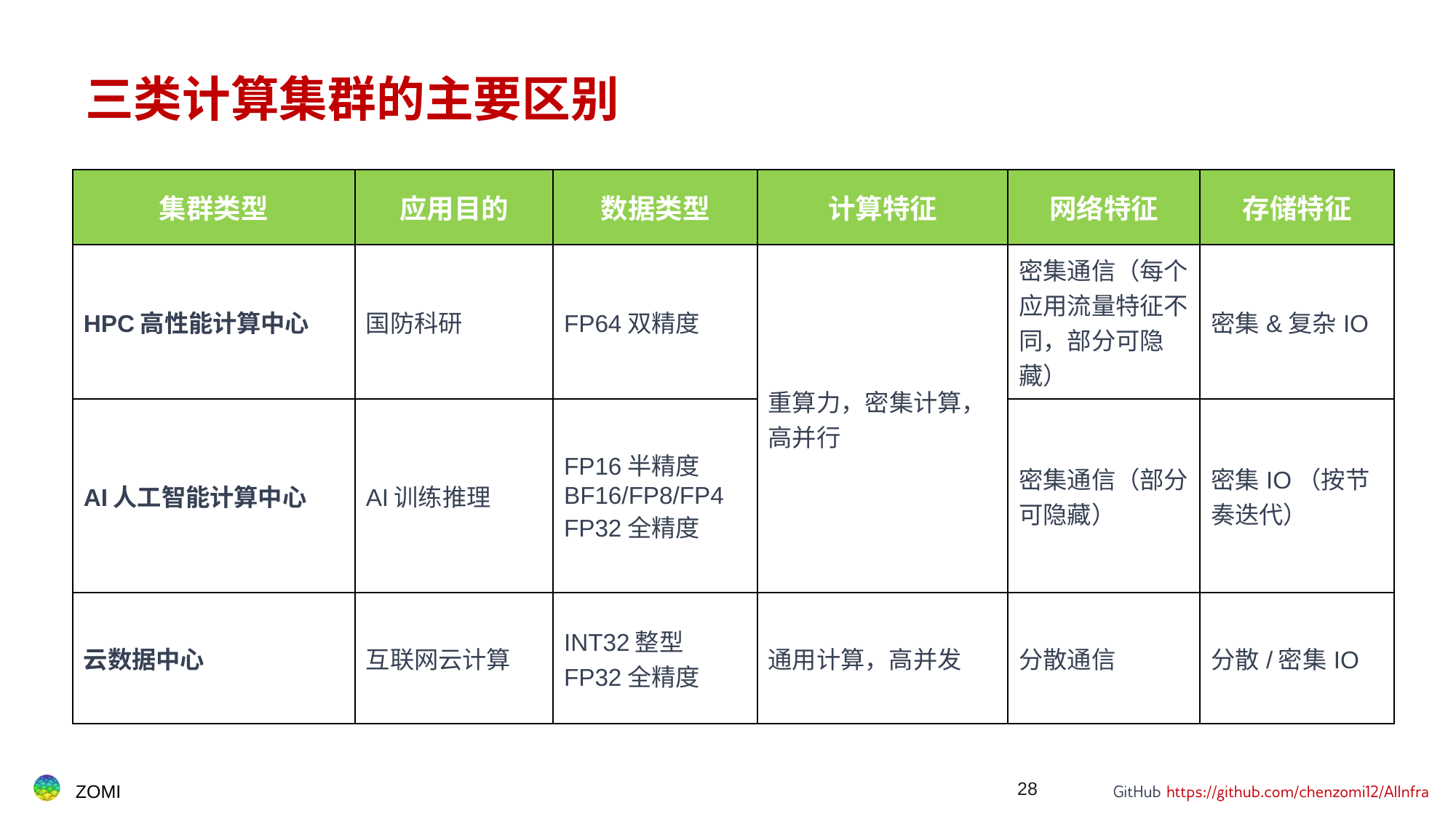

# 三类计算集群的主要区别
| 集群类型 | 应用目的 | 数据类型 | 计算特征 | 网络特征 | 存储特征 |
| --- | --- | --- | --- | --- | --- |
| HPC高性能计算中心 | 国防科研 | FP64双精度 | 重算力，密集计算，高并行 | 密集通信（每个应用流量特征不同，部分可隐藏） | 密集&复杂IO |
| AI人工智能计算中心 | AI训练推理 | FP16半精度 BF16/FP8/FP4 FP32全精度 |  | 密集通信（部分可隐藏） | 密集IO（按节奏迭代） |
| 云数据中心 | 互联网云计算 | INT32整型 FP32全精度 | 通用计算，高并发 | 分散通信 | 分散/密集IO |